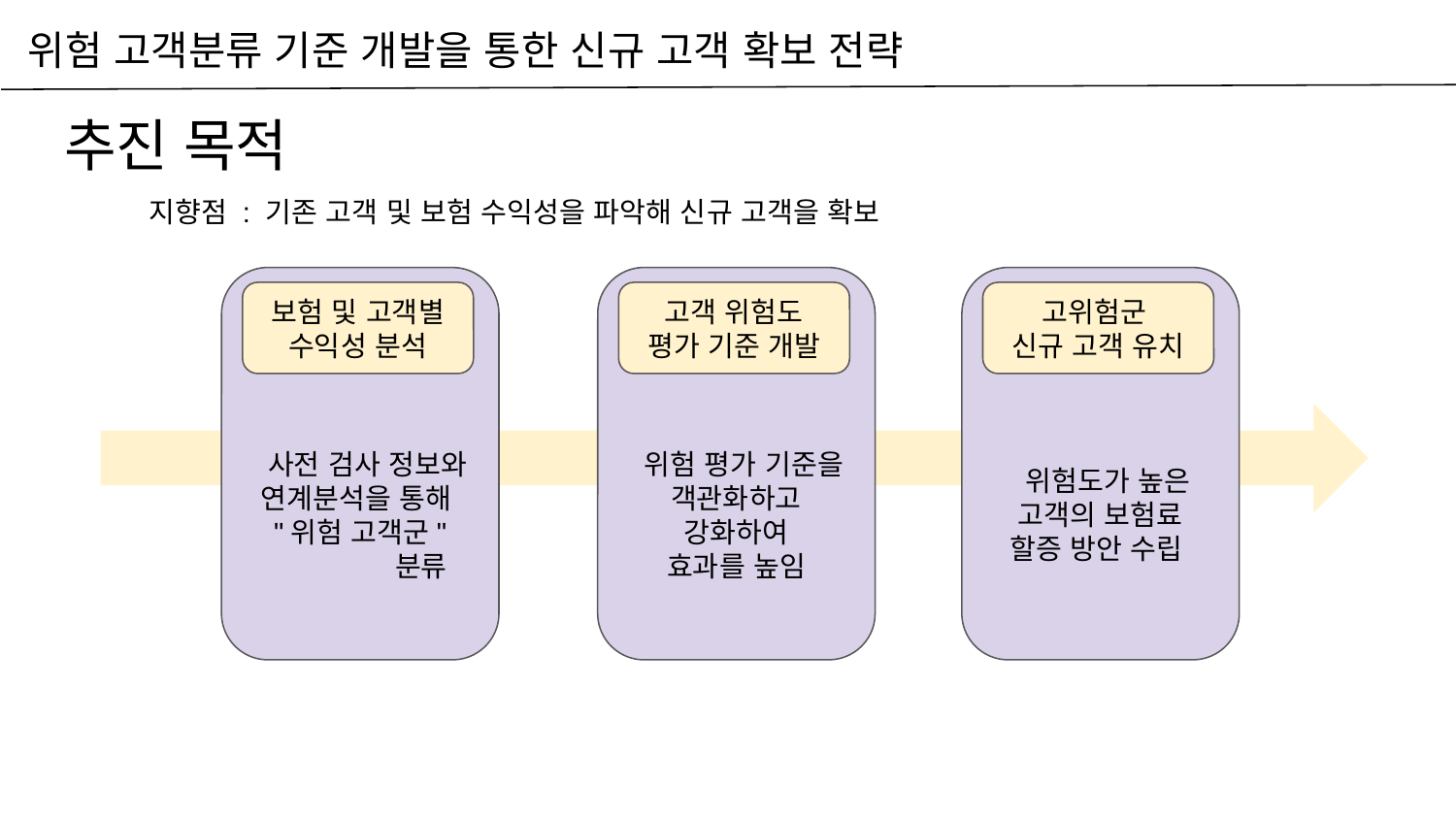

위험 고객분류 기준 개발을 통한 신규 고객 확보 전략
# 추진 목적
지향점 : 기존 고객 및 보험 수익성을 파악해 신규 고객을 확보

 사전 검사 정보와 연계분석을 통해
"위험 고객군"
	분류

 위험 평가 기준을 객관화하고 강화하여
효과를 높임

 위험도가 높은 고객의 보험료 할증 방안 수립
보험 및 고객별 수익성 분석
고객 위험도 평가 기준 개발
고위험군
신규 고객 유치